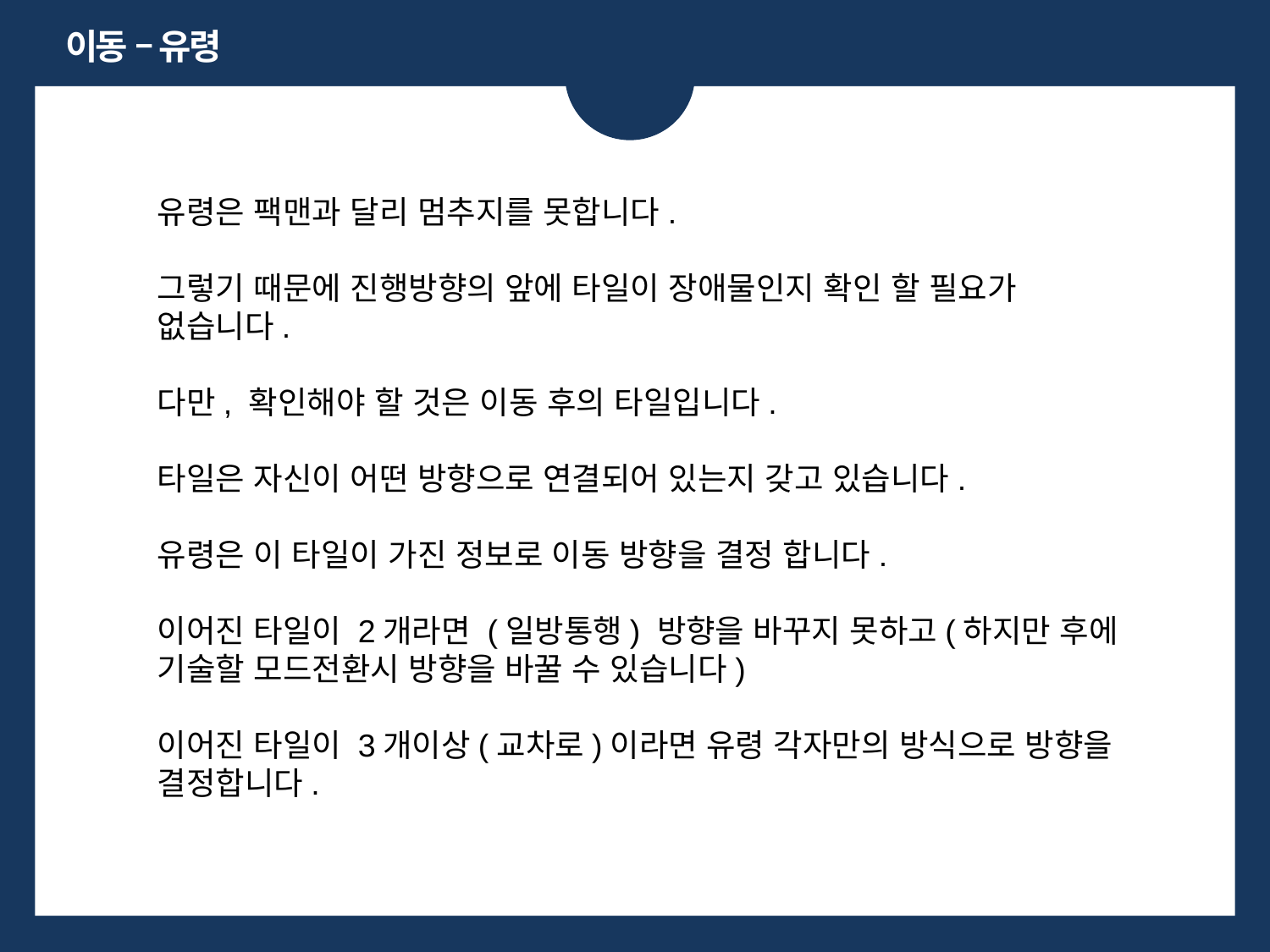

이동 – 유령

유령은 팩맨과 달리 멈추지를 못합니다.

그렇기 때문에 진행방향의 앞에 타일이 장애물인지 확인 할 필요가 없습니다.

다만, 확인해야 할 것은 이동 후의 타일입니다.

타일은 자신이 어떤 방향으로 연결되어 있는지 갖고 있습니다.

유령은 이 타일이 가진 정보로 이동 방향을 결정 합니다.

이어진 타일이 2개라면 (일방통행) 방향을 바꾸지 못하고(하지만 후에 기술할 모드전환시 방향을 바꿀 수 있습니다)

이어진 타일이 3개이상(교차로)이라면 유령 각자만의 방식으로 방향을 결정합니다.